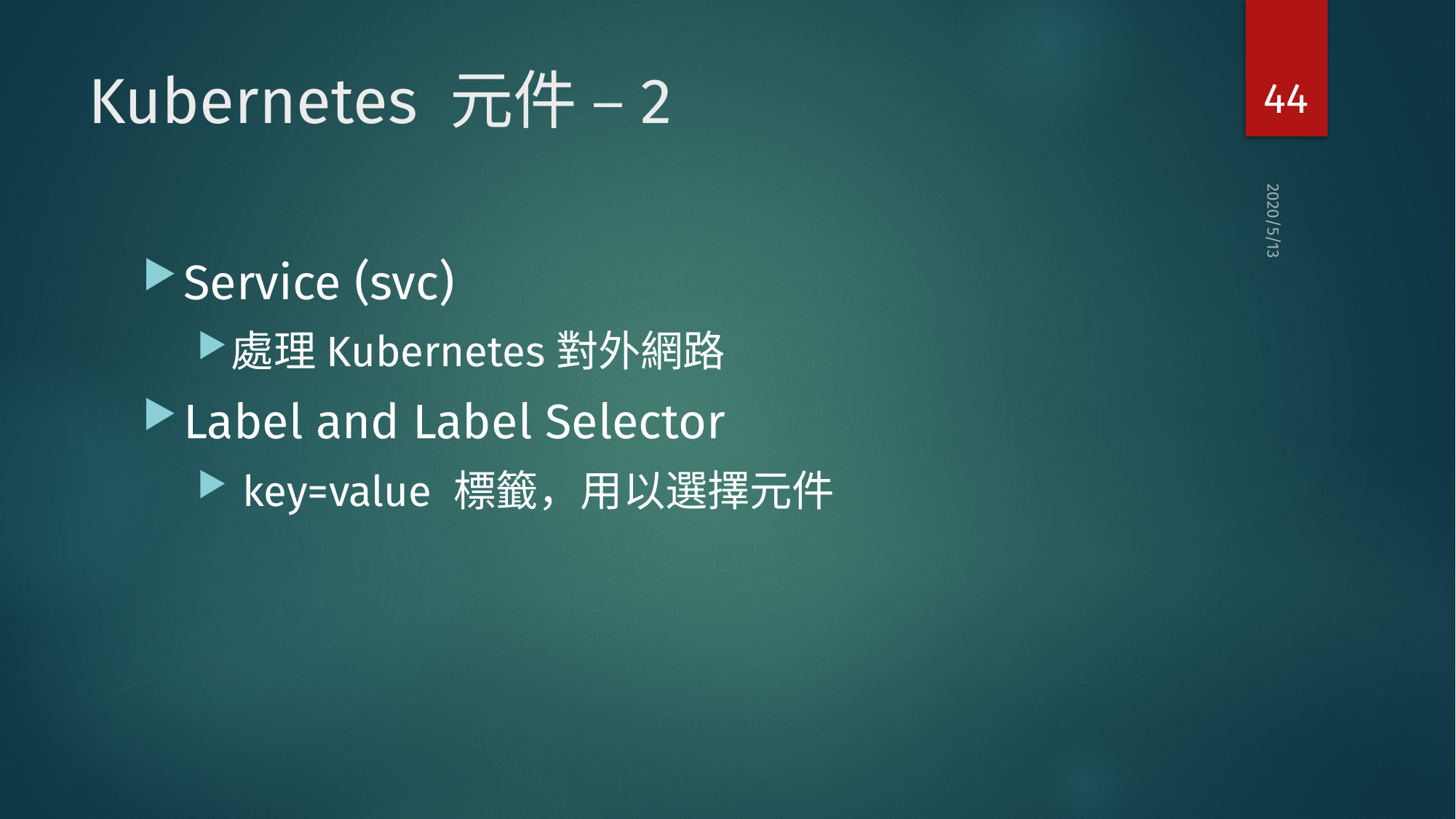

44
# Kubernetes 元件 –2
2020/5/13
Service (svc)
處理Kubernetes對外網路
Label and Label Selector
 key=value 標籤，用以選擇元件